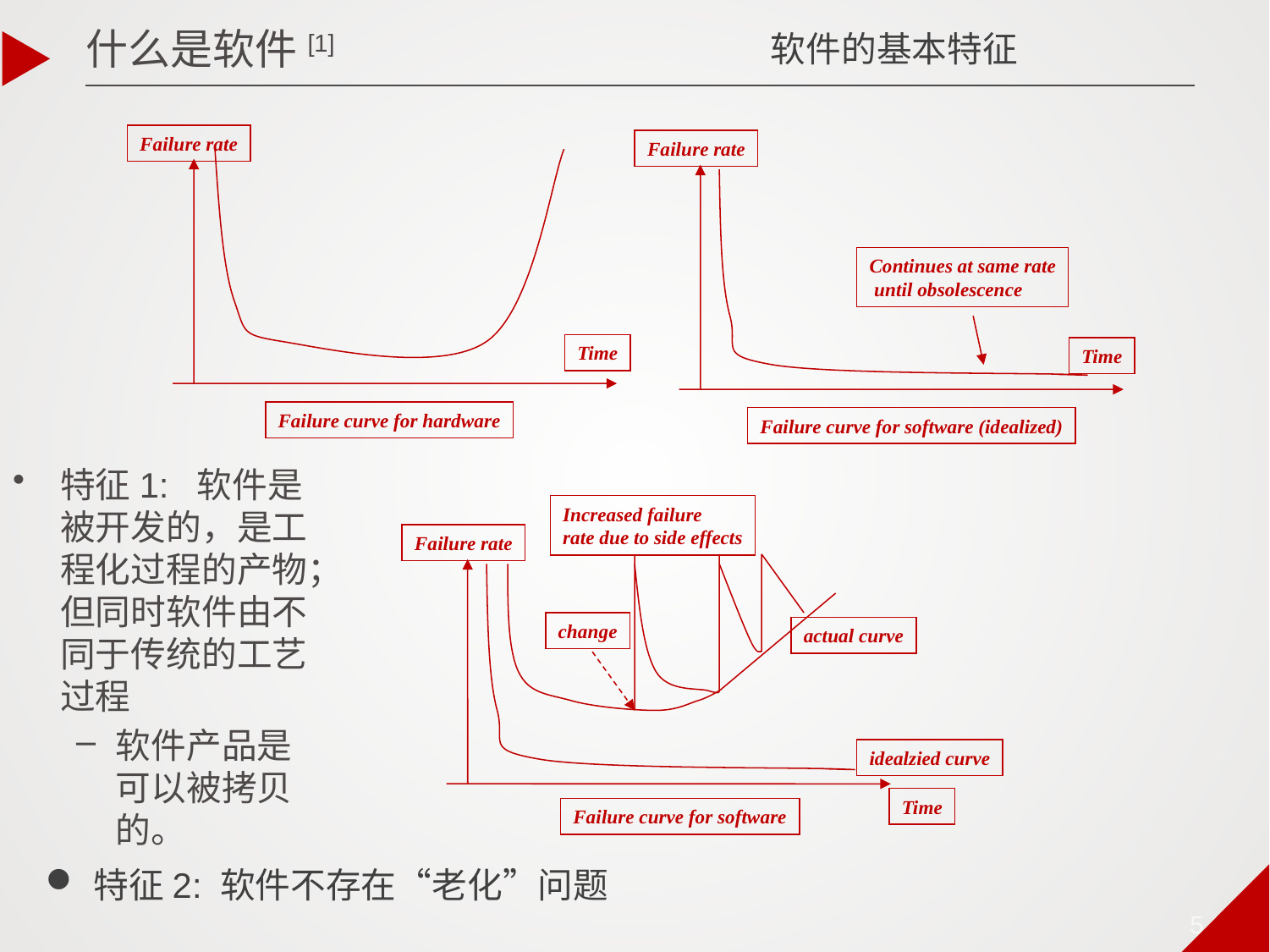

软件的基本特征
什么是软件[1]

Failure rate
Failure rate

Continues at same rate
 until obsolescence

Time
Time

Failure curve for hardware
Failure curve for software (idealized)
特征1:  软件是被开发的，是工程化过程的产物；但同时软件由不同于传统的工艺过程
软件产品是可以被拷贝的。

Increased failure
rate due to side effects
Failure rate

change
actual curve

idealzied curve

Time
Failure curve for software
特征2: 软件不存在“老化”问题